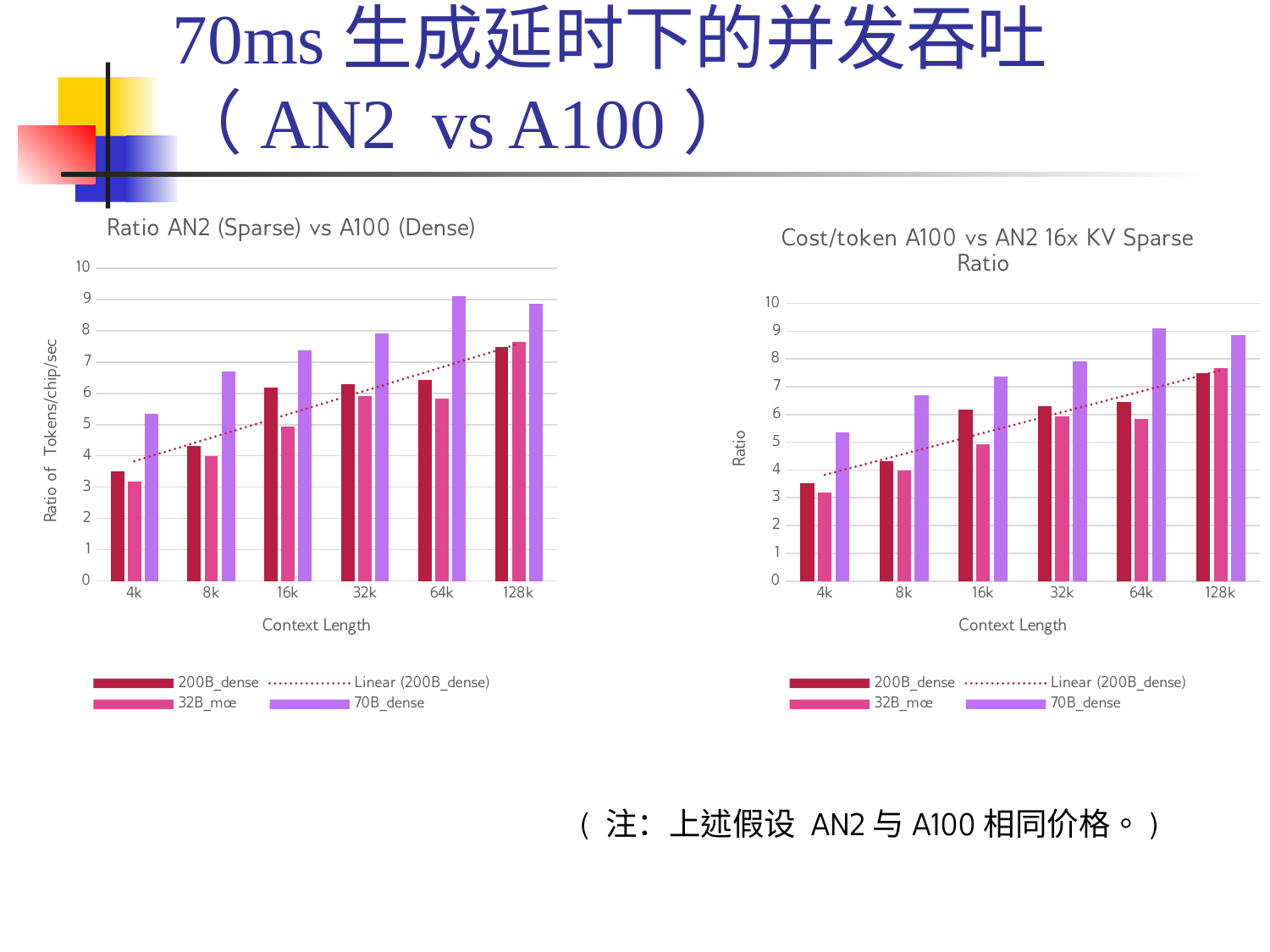

# 70ms生成延时下的并发吞吐（AN2  vs A100）

### Chart: Ratio AN2 (Sparse) vs A100 (Dense)

| Category | 200B_dense | 32B_moe | 70B_dense |
|---|---|---|---|
| 4k | 3.5175629793545715 | 3.191496789477501 | 5.345025888248743 |
| 8k | 4.3178500284795795 | 3.9925142035115004 | 6.706092530004287 |
| 16k | 6.179443933097746 | 4.932994979705958 | 7.3727574620331024 |
| 32k | 6.305611994675258 | 5.925085348616079 | 7.920764195329569 |
| 64k | 6.4392926993007 | 5.843712212206731 | 9.114766979939619 |
| 128k | 7.4794393350224135 | 7.65775629852995 | 8.86545265187852 |

### Chart: Cost/token A100 vs AN2 16x KV Sparse Ratio

| Category | 200B_dense | 32B_moe | 70B_dense |
|---|---|---|---|
| 4k | 3.5175629793545715 | 3.1914967894775015 | 5.345025888248741 |
| 8k | 4.317850028479579 | 3.992514203511498 | 6.706092530004287 |
| 16k | 6.179443933097747 | 4.932994979705955 | 7.372757462033104 |
| 32k | 6.305611994675258 | 5.925085348616079 | 7.920764195329568 |
| 64k | 6.439292699300701 | 5.84371221220673 | 9.114766979939617 |
| 128k | 7.479439335022414 | 7.6577562985299465 | 8.865452651878524 |
( 注：上述假设 AN2与A100相同价格。)